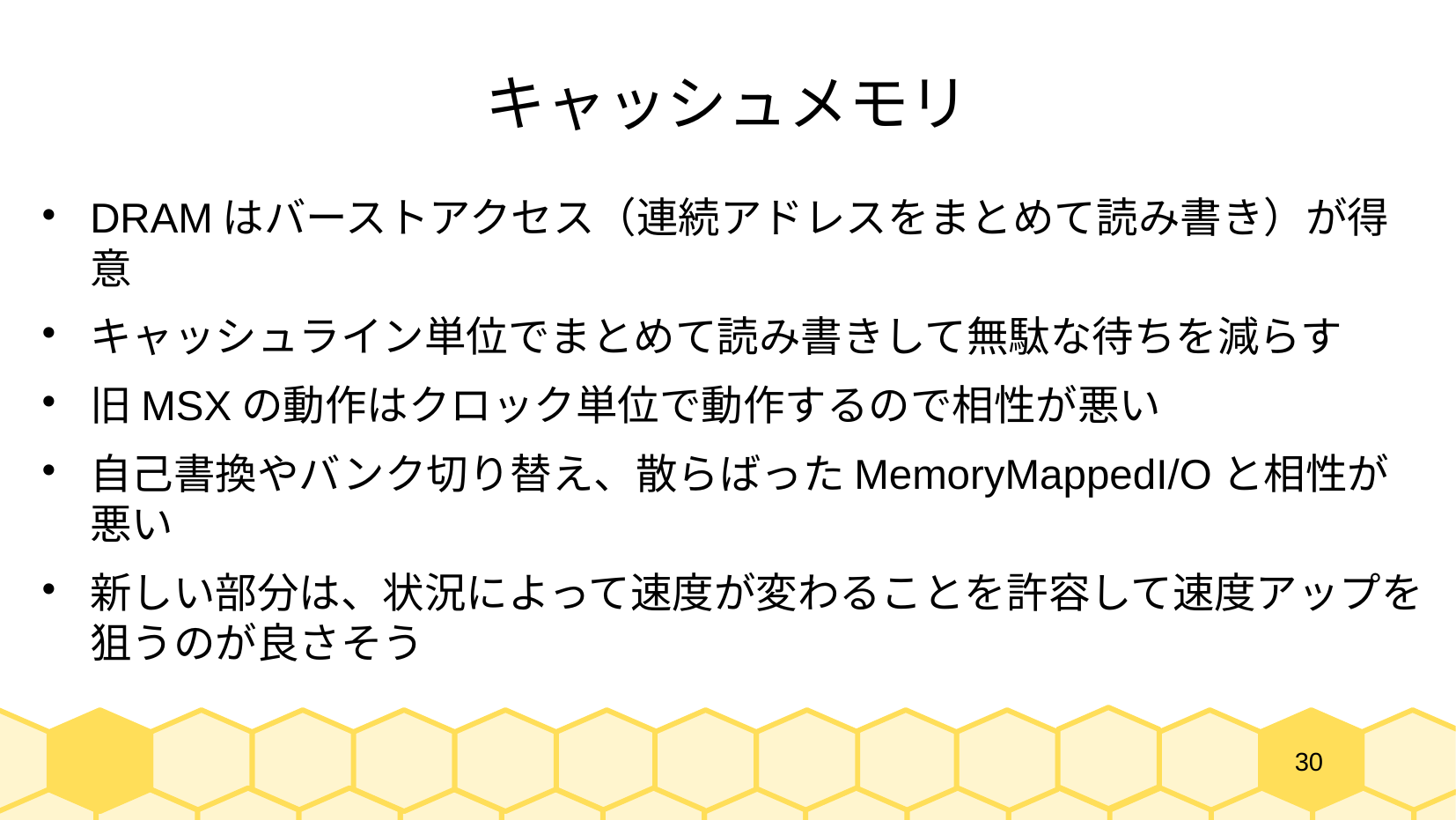

# キャッシュメモリ
DRAMはバーストアクセス（連続アドレスをまとめて読み書き）が得意
キャッシュライン単位でまとめて読み書きして無駄な待ちを減らす
旧MSXの動作はクロック単位で動作するので相性が悪い
自己書換やバンク切り替え、散らばったMemoryMappedI/Oと相性が悪い
新しい部分は、状況によって速度が変わることを許容して速度アップを狙うのが良さそう
30